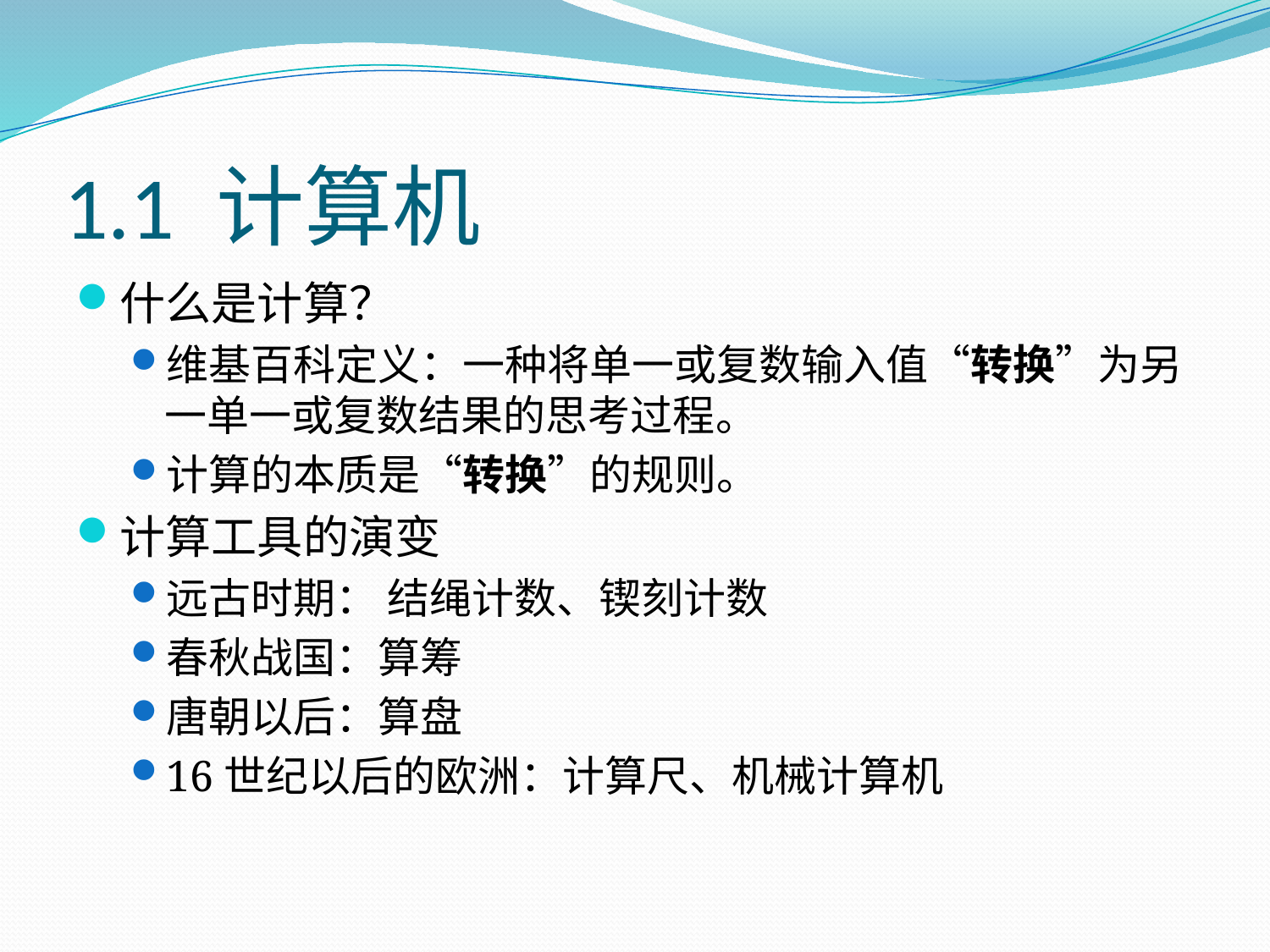

# 1.1 计算机
什么是计算？
维基百科定义：一种将单一或复数输入值“转换”为另一单一或复数结果的思考过程。
计算的本质是“转换”的规则。
计算工具的演变
远古时期： 结绳计数、锲刻计数
春秋战国：算筹
唐朝以后：算盘
16世纪以后的欧洲：计算尺、机械计算机